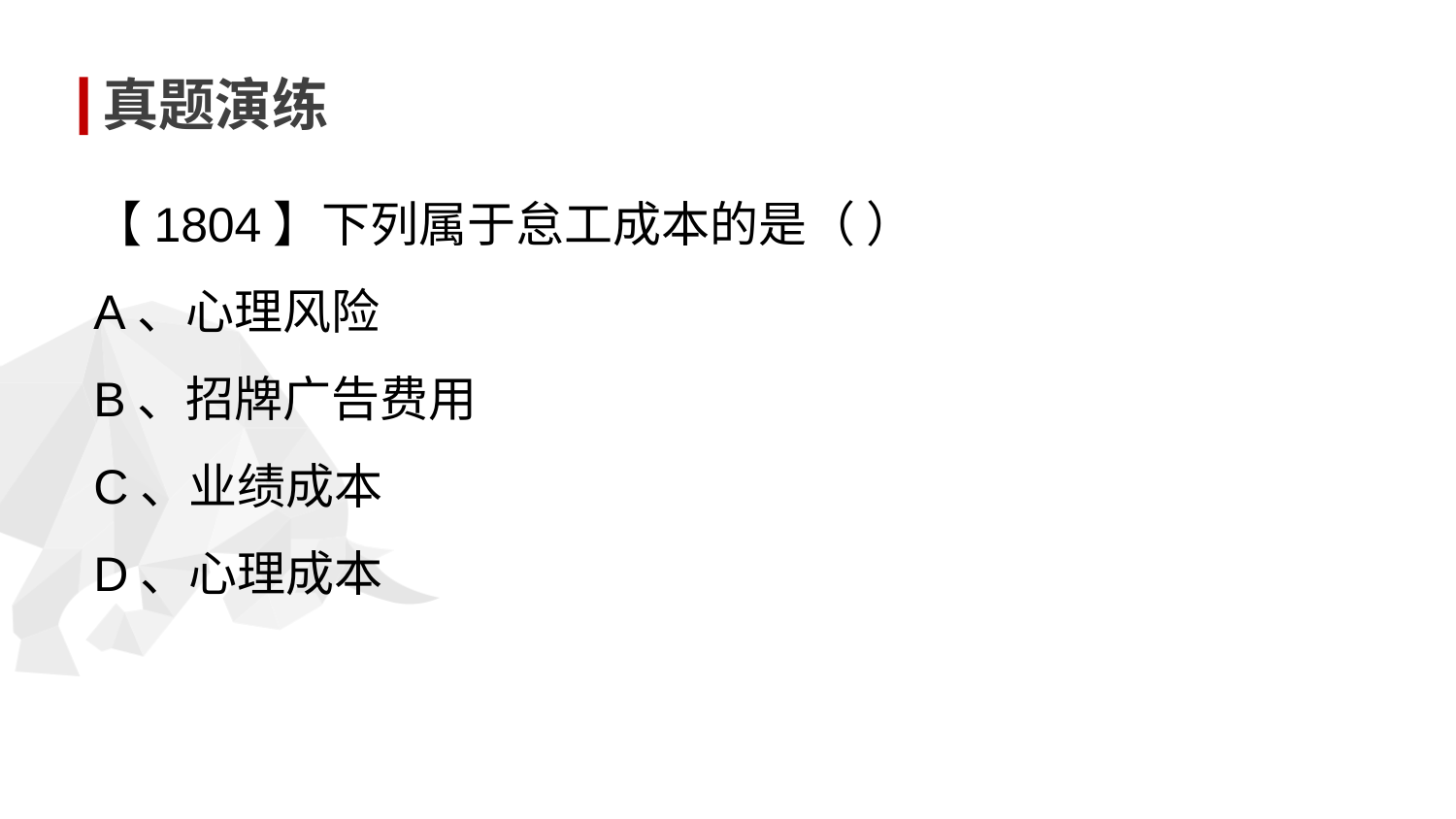

真题演练
【1804】下列属于怠工成本的是（ ）
A、心理风险
B、招牌广告费用
C、业绩成本
D、心理成本